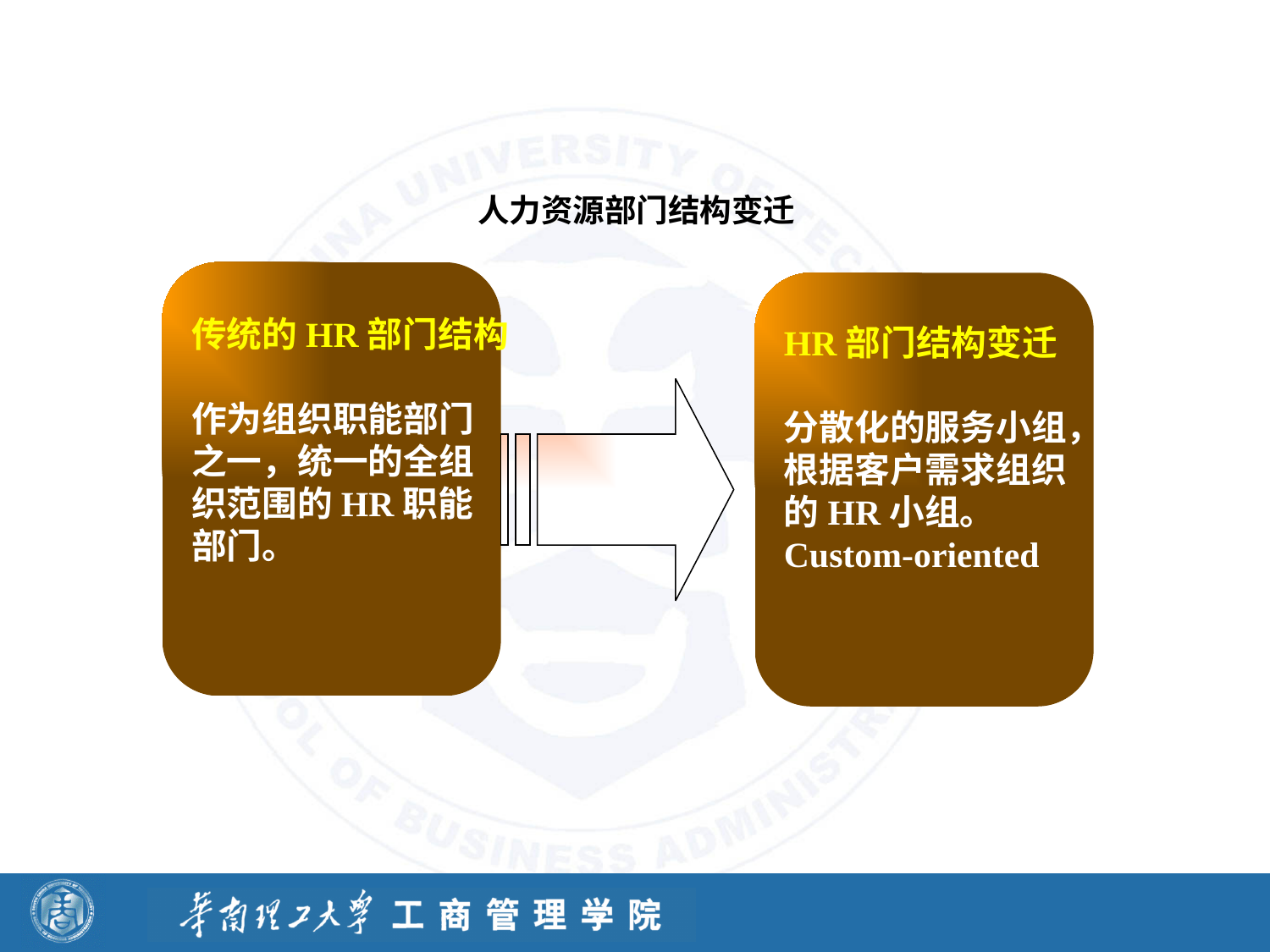

人力资源组织的三支柱

#
人力资源部门结构变迁
传统的HR部门结构

作为组织职能部门
之一，统一的全组
织范围的HR职能
部门。

HR部门结构变迁

分散化的服务小组，
根据客户需求组织
的HR小组。
Custom-oriented